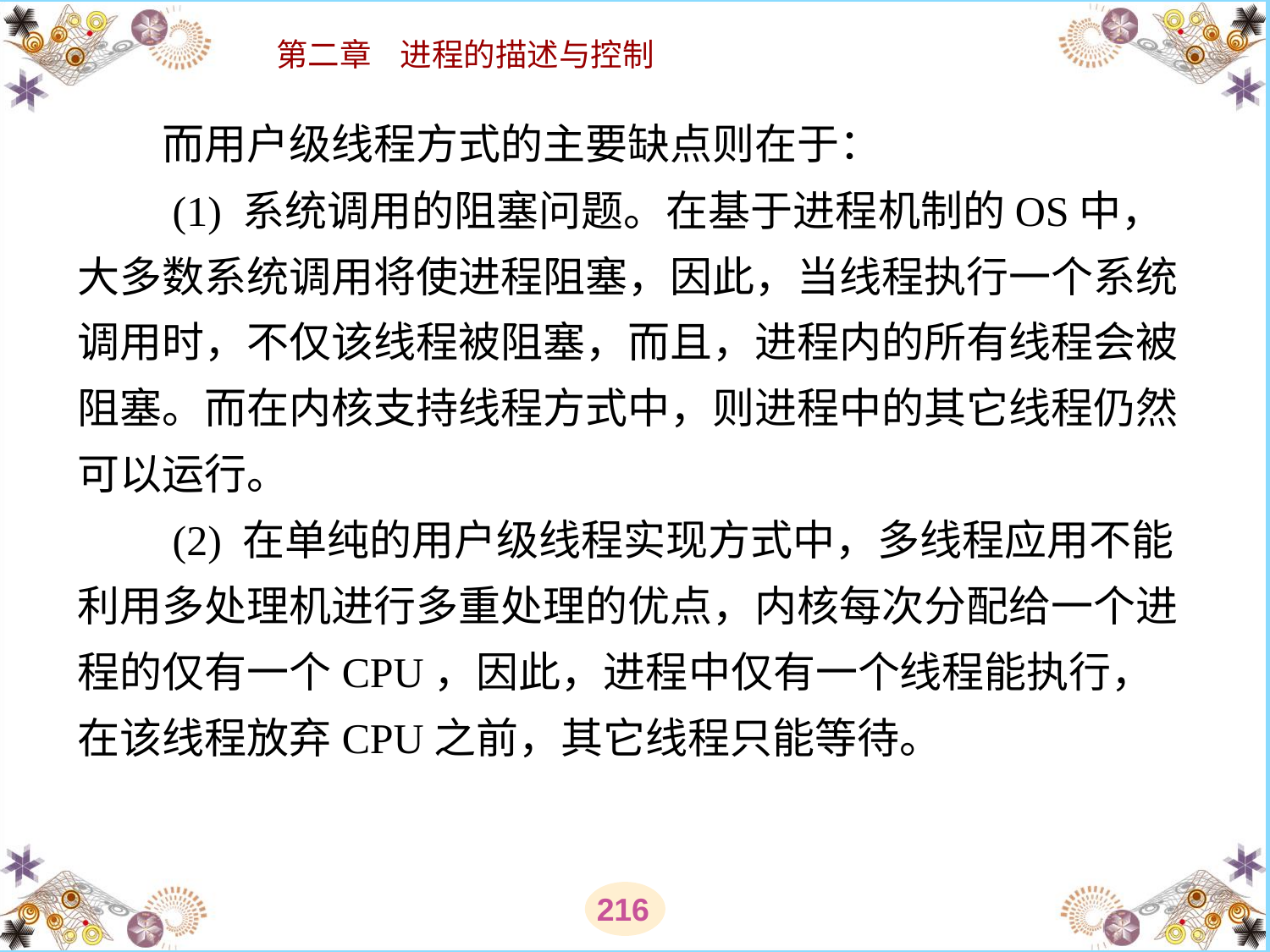

# 而用户级线程方式的主要缺点则在于： 　　(1) 系统调用的阻塞问题。在基于进程机制的OS中，大多数系统调用将使进程阻塞，因此，当线程执行一个系统调用时，不仅该线程被阻塞，而且，进程内的所有线程会被阻塞。而在内核支持线程方式中，则进程中的其它线程仍然可以运行。 　　(2) 在单纯的用户级线程实现方式中，多线程应用不能利用多处理机进行多重处理的优点，内核每次分配给一个进程的仅有一个CPU，因此，进程中仅有一个线程能执行，在该线程放弃CPU之前，其它线程只能等待。